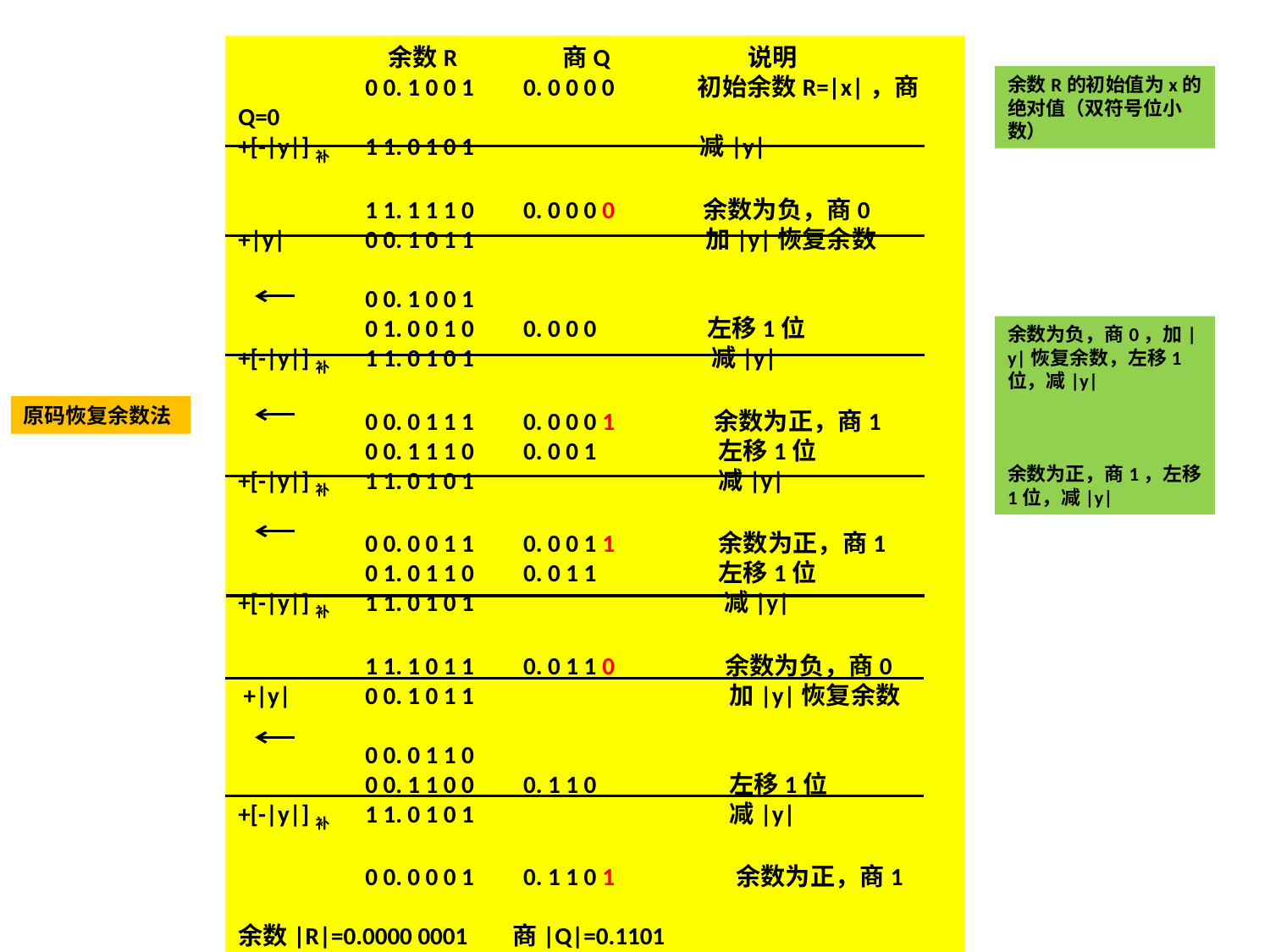

余数R                  商Q                        说明
	0 0. 1 0 0 1         0. 0 0 0 0              初始余数R=|x|，商Q=0
+[-|y|]补	1 1. 0 1 0 1                                        减|y|

	1 1. 1 1 1 0         0. 0 0 0 0               余数为负，商0
+|y|	0 0. 1 0 1 1                                         加|y|恢复余数

    	0 0. 1 0 0 1
	0 1. 0 0 1 0         0. 0 0 0                   左移1位
+[-|y|]补	1 1. 0 1 0 1                                          减|y|

    	0 0. 0 1 1 1         0. 0 0 0 1                 余数为正，商1
	0 0. 1 1 1 0         0. 0 0 1                     左移1位
+[-|y|]补	1 1. 0 1 0 1		                 减|y|

    	0 0. 0 0 1 1         0. 0 0 1 1	                 余数为正，商1
	0 1. 0 1 1 0         0. 0 1 1                     左移1位
+[-|y|]补	1 1. 0 1 0 1		                  减|y|

	1 1. 1 0 1 1         0. 0 1 1 0                   余数为负，商0
 +|y|	0 0. 1 0 1 1		                   加|y|恢复余数

	0 0. 0 1 1 0
          	0 0. 1 1 0 0         0. 1 1 0                       左移1位
+[-|y|]补	1 1. 0 1 0 1		                   减|y|

          	0 0. 0 0 0 1         0. 1 1 0 1                     余数为正，商1

余数|R|=0.0000 0001       商|Q|=0.1101
余数R的初始值为x的绝对值（双符号位小数）
余数为负，商0，加|y|恢复余数，左移1位，减|y|

余数为正，商1，左移1位，减|y|
原码恢复余数法